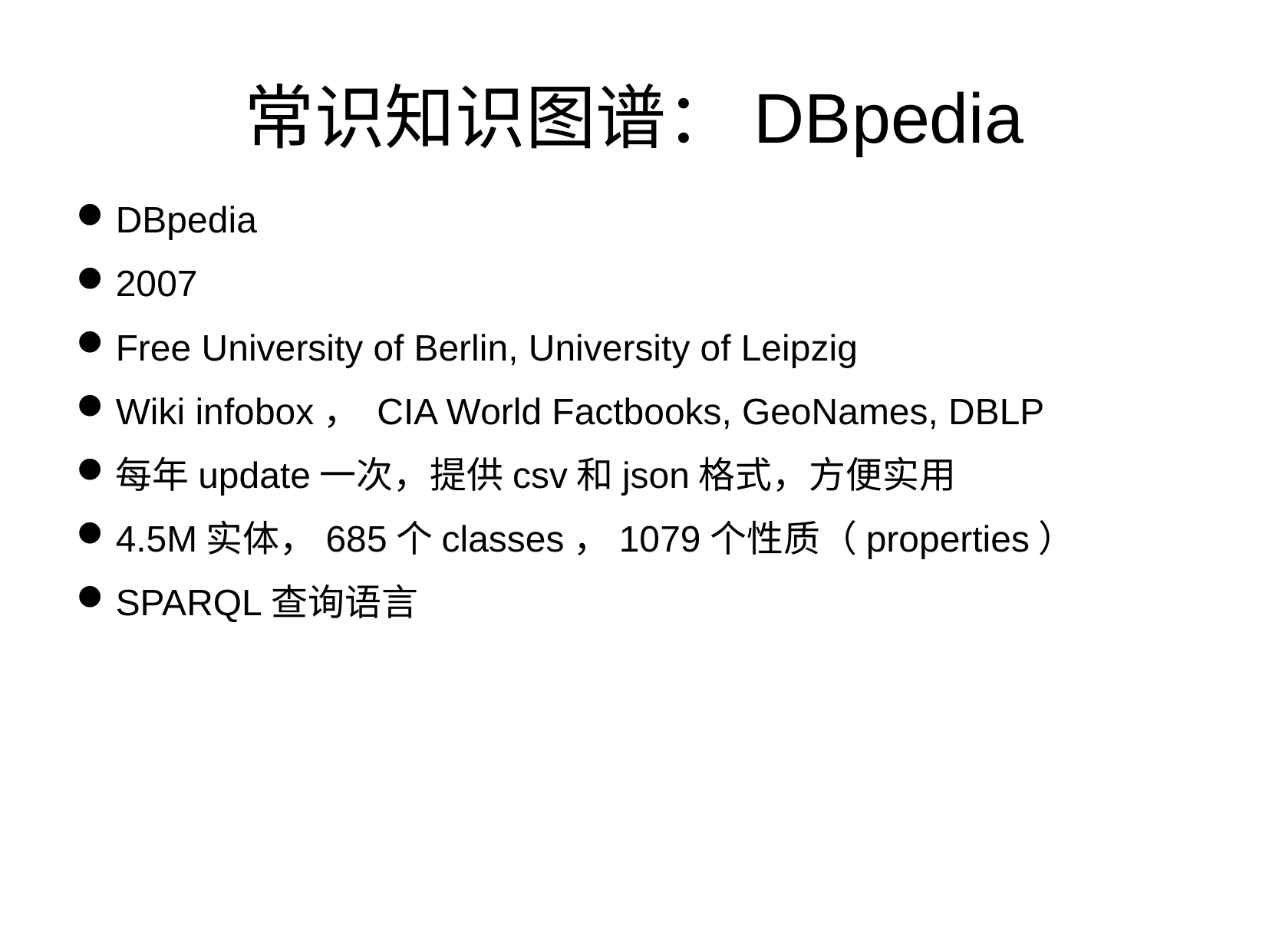

常识知识图谱：DBpedia
DBpedia
2007
Free University of Berlin, University of Leipzig
Wiki infobox， CIA World Factbooks, GeoNames, DBLP
每年update一次，提供csv和json格式，方便实用
4.5M实体，685个classes，1079个性质（properties）
SPARQL查询语言